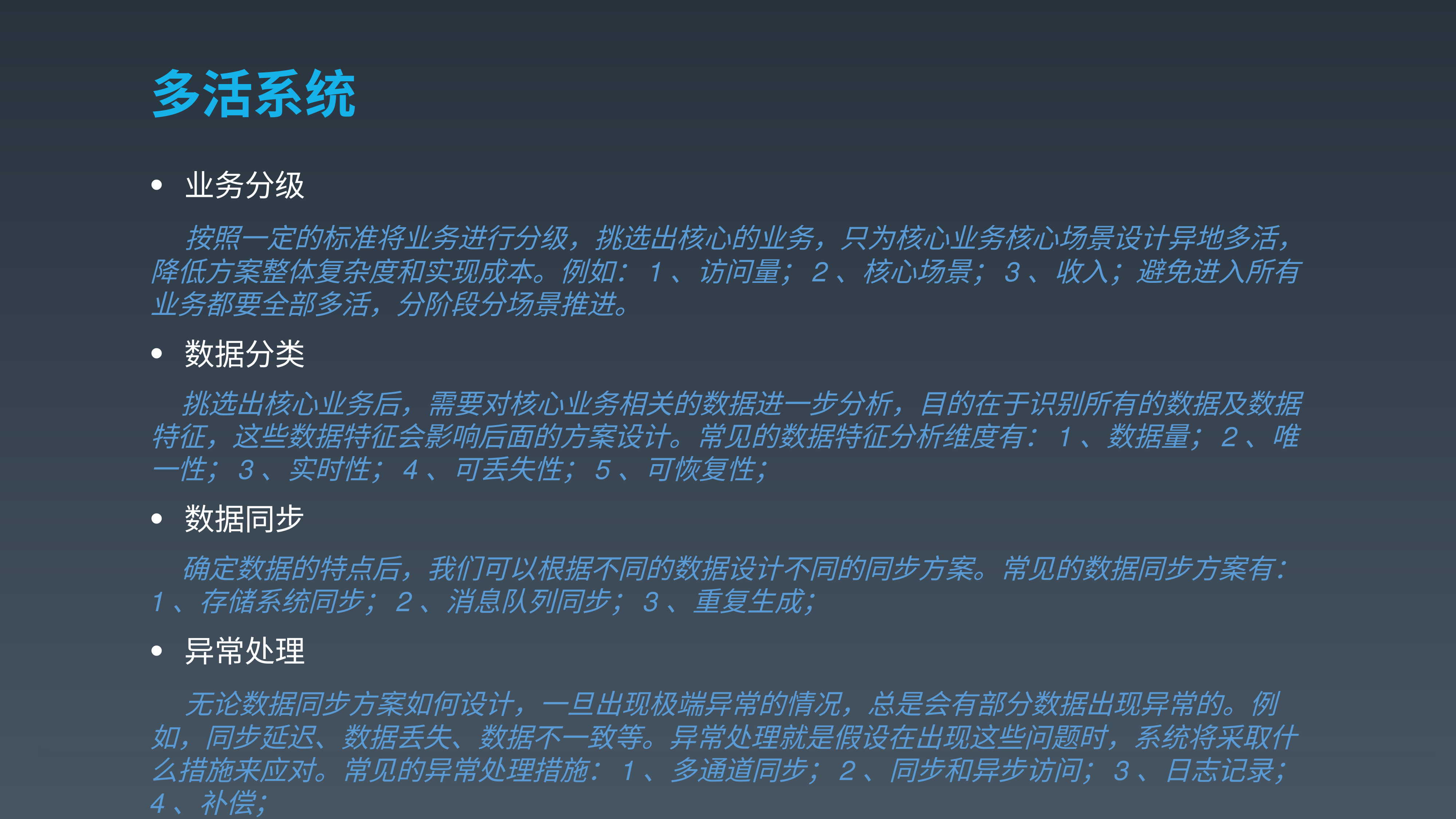

# 多活系统
业务分级
    按照一定的标准将业务进行分级，挑选出核心的业务，只为核心业务核心场景设计异地多活，降低方案整体复杂度和实现成本。例如：1、访问量；2、核心场景；3、收入；避免进入所有业务都要全部多活，分阶段分场景推进。
数据分类
    挑选出核心业务后，需要对核心业务相关的数据进一步分析，目的在于识别所有的数据及数据特征，这些数据特征会影响后面的方案设计。常见的数据特征分析维度有：1、数据量；2、唯一性；3、实时性；4、可丢失性；5、可恢复性；
数据同步
    确定数据的特点后，我们可以根据不同的数据设计不同的同步方案。常见的数据同步方案有：1、存储系统同步；2、消息队列同步；3、重复生成；
异常处理
    无论数据同步方案如何设计，一旦出现极端异常的情况，总是会有部分数据出现异常的。例如，同步延迟、数据丢失、数据不一致等。异常处理就是假设在出现这些问题时，系统将采取什么措施来应对。常见的异常处理措施：1、多通道同步；2、同步和异步访问；3、日志记录；4、补偿；